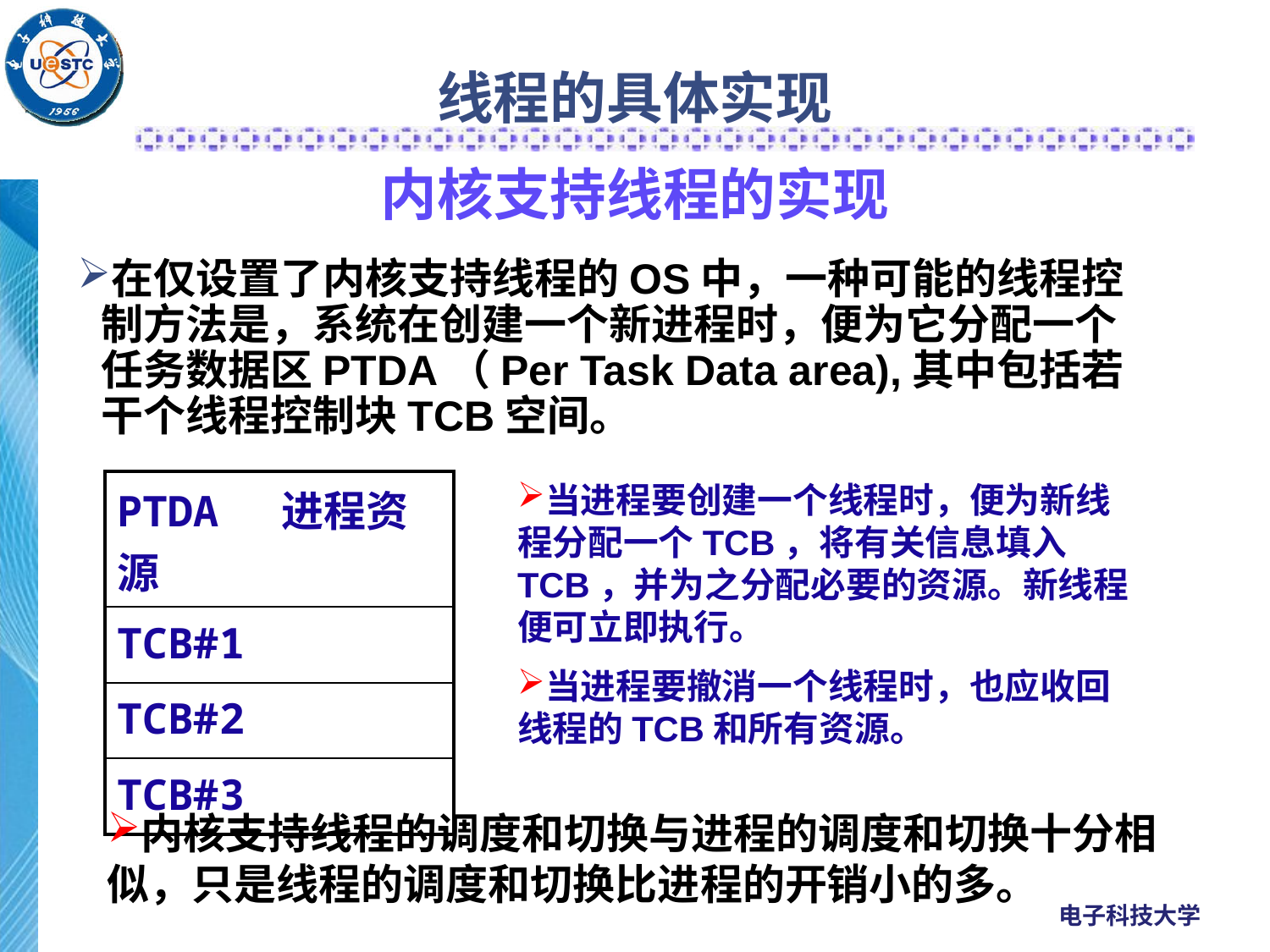

线程的具体实现
# 内核支持线程的实现
在仅设置了内核支持线程的OS中，一种可能的线程控制方法是，系统在创建一个新进程时，便为它分配一个任务数据区PTDA（Per Task Data area),其中包括若干个线程控制块TCB空间。
| PTDA 进程资源 |
| --- |
| TCB#1 |
| TCB#2 |
| TCB#3 |
当进程要创建一个线程时，便为新线程分配一个TCB，将有关信息填入TCB，并为之分配必要的资源。新线程便可立即执行。
当进程要撤消一个线程时，也应收回线程的TCB和所有资源。
内核支持线程的调度和切换与进程的调度和切换十分相似，只是线程的调度和切换比进程的开销小的多。